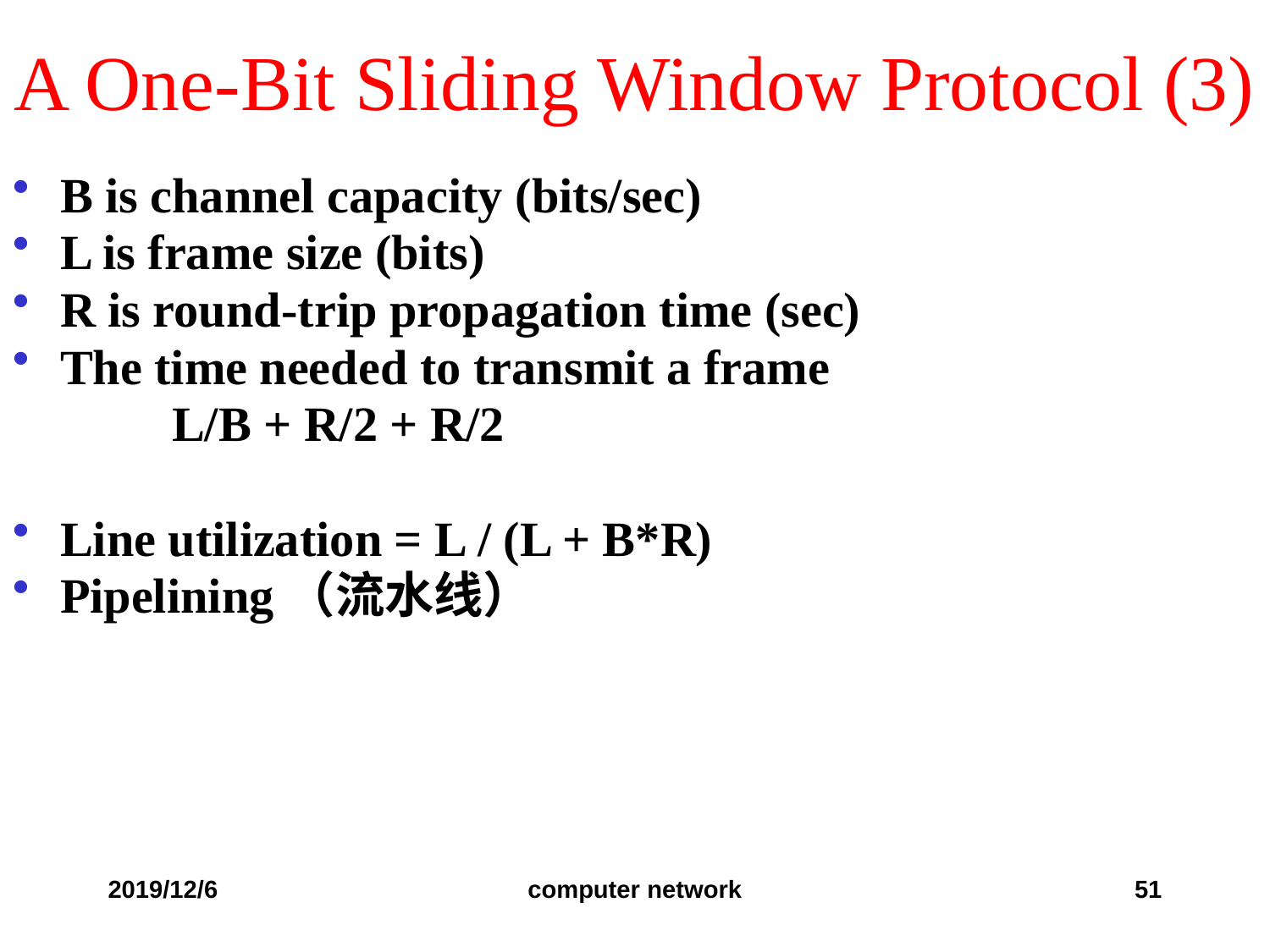

# A One-Bit Sliding Window Protocol (3)
B is channel capacity (bits/sec)
L is frame size (bits)
R is round-trip propagation time (sec)
The time needed to transmit a frame
             L/B + R/2 + R/2

Line utilization = L / (L + B*R)
Pipelining（流水线）
2019/12/6
computer network
51